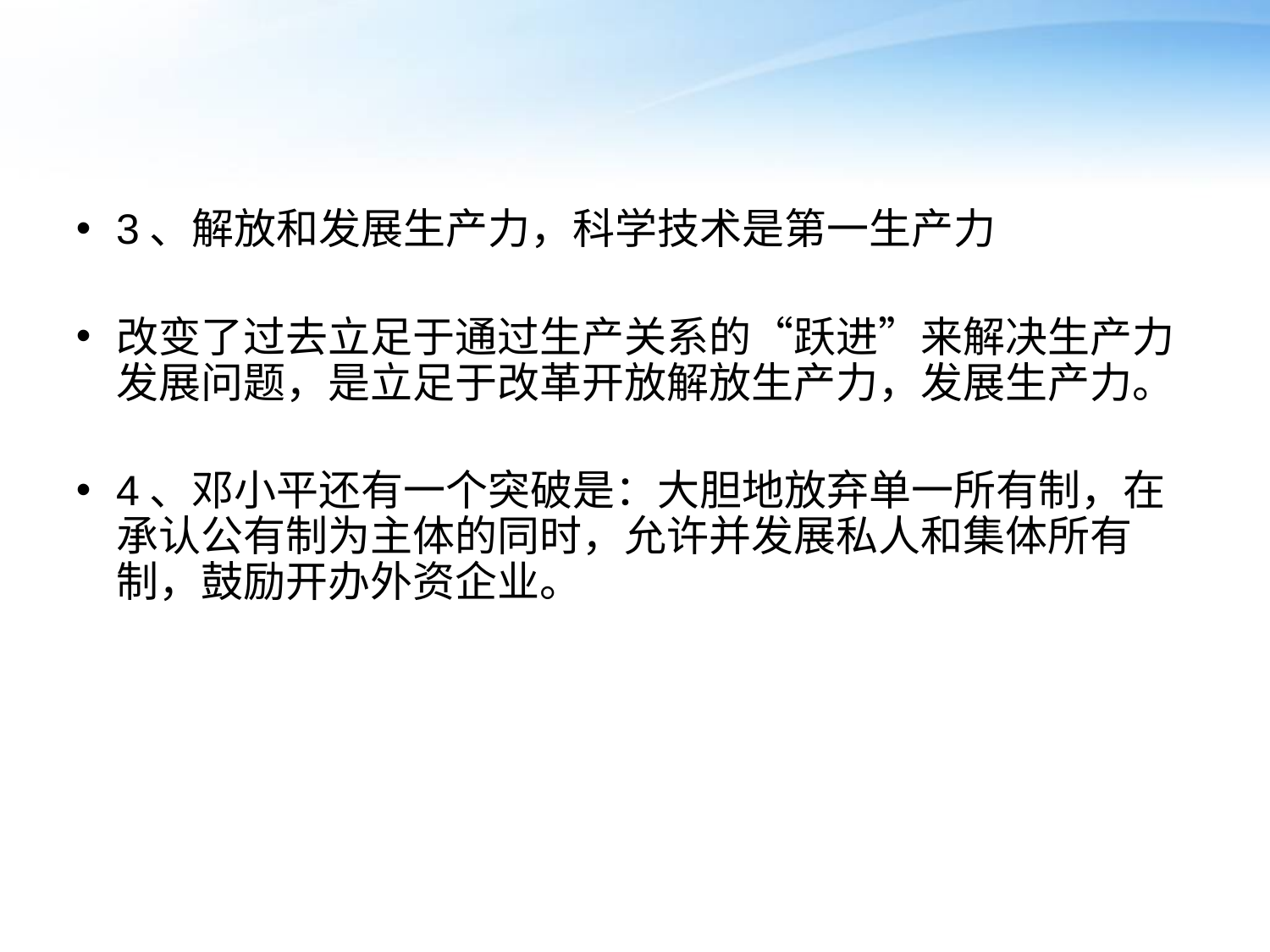

#
3、解放和发展生产力，科学技术是第一生产力

改变了过去立足于通过生产关系的“跃进”来解决生产力发展问题，是立足于改革开放解放生产力，发展生产力。

4、邓小平还有一个突破是：大胆地放弃单一所有制，在承认公有制为主体的同时，允许并发展私人和集体所有制，鼓励开办外资企业。